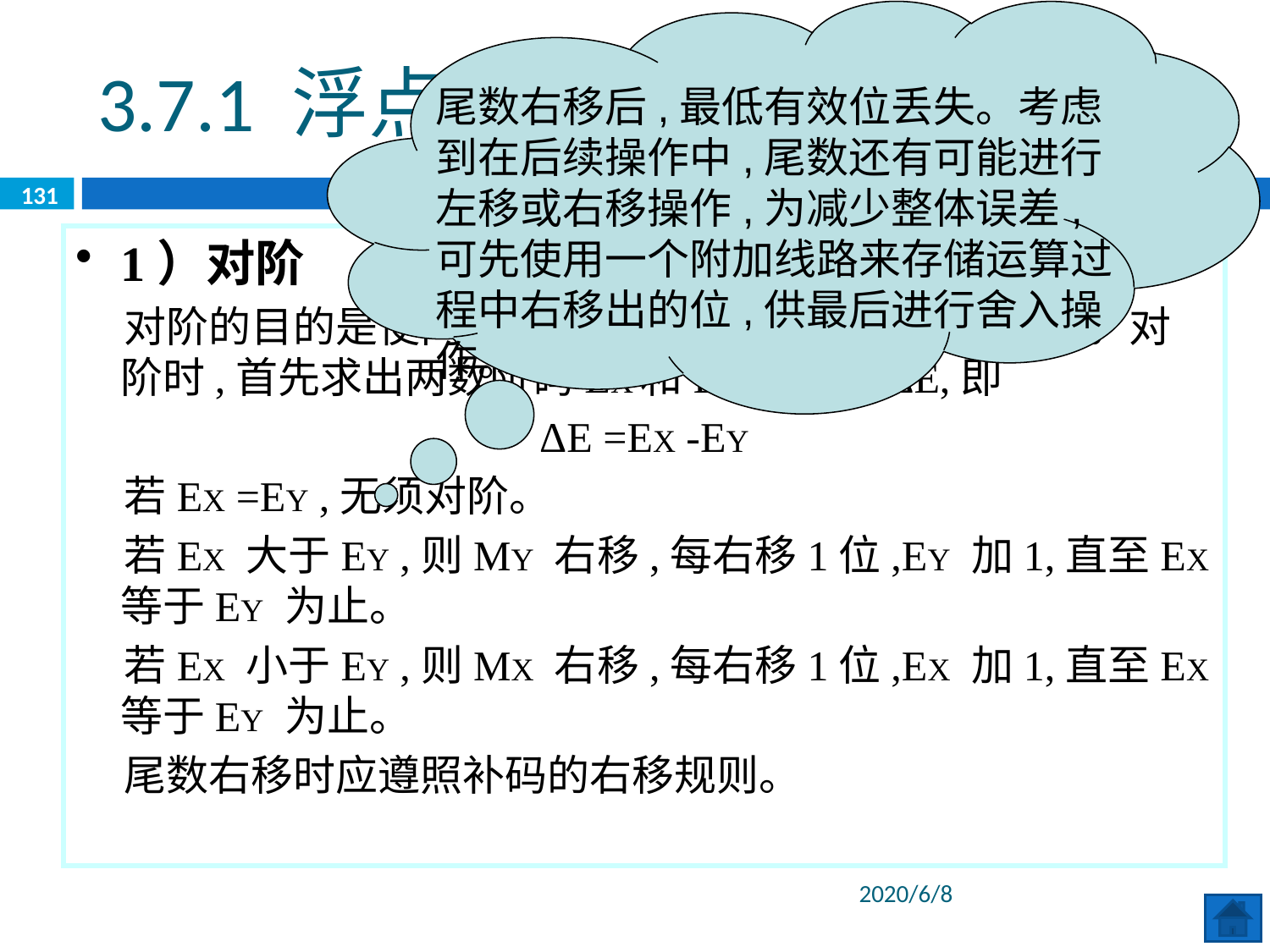

尾数右移后,最低有效位丢失。考虑到在后续操作中,尾数还有可能进行左移或右移操作,为减少整体误差,可先使用一个附加线路来存储运算过程中右移出的位,供最后进行舍入操作。
3.7.1 浮点数的加减法运算
131
1）对阶
    对阶的目的是使两数阶码相等,即对齐两数的小数点。对阶时,首先求出两数阶码EX和EY的差值ΔE,即
ΔE =EX -EY
    若EX =EY ,无须对阶。
    若EX 大于EY ,则MY 右移,每右移1位,EY 加1,直至EX 等于EY 为止。
    若EX 小于EY ,则MX 右移,每右移1位,EX 加1,直至EX 等于EY 为止。
    尾数右移时应遵照补码的右移规则。

2020/6/8